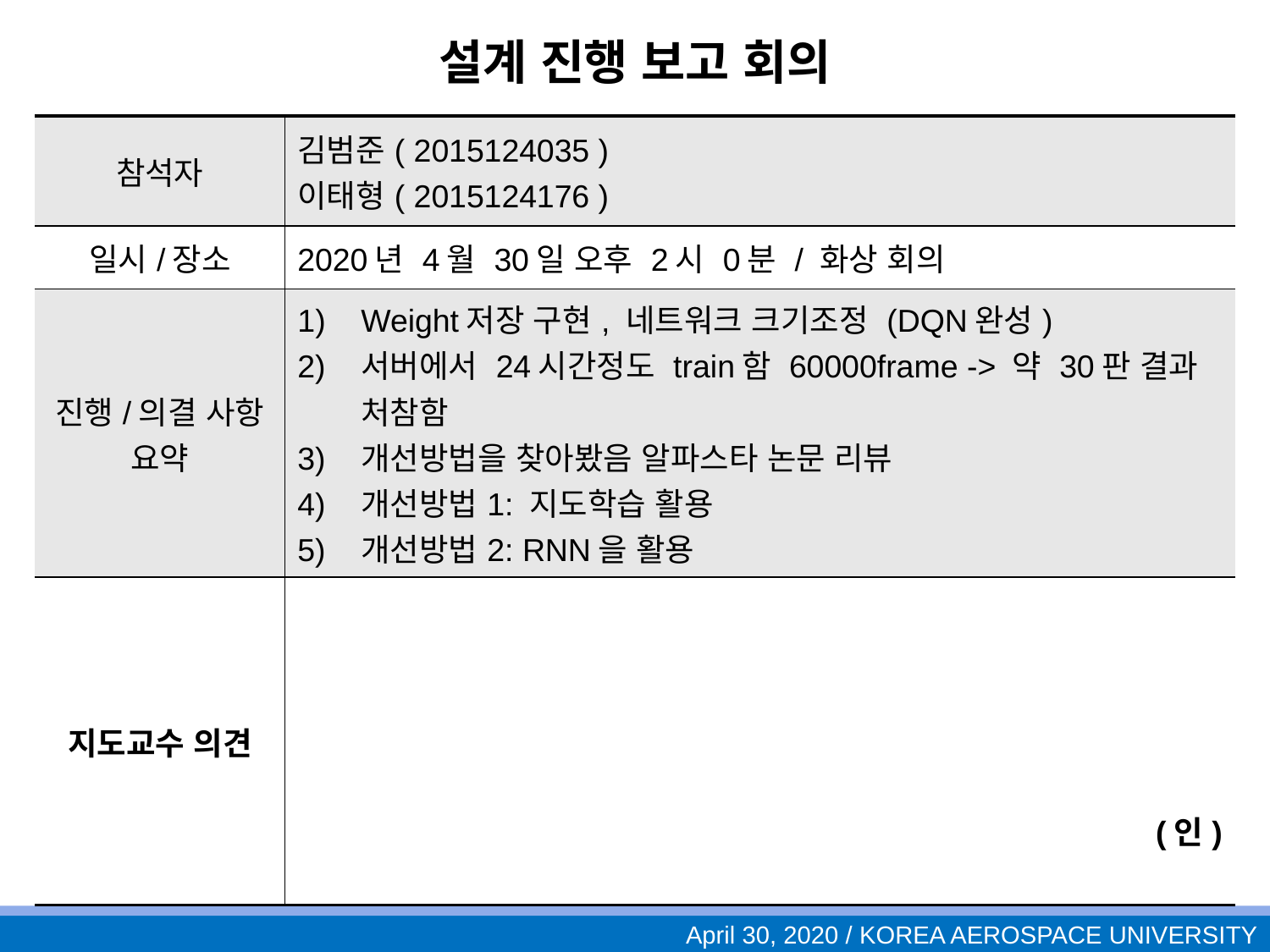

# 설계 진행 보고 회의
| 참석자 | 김범준( 2015124035 ) 이태형( 2015124176 ) |
| --- | --- |
| 일시/장소 | 2020년 4월 30일 오후 2시 0분 / 화상 회의 |
| 진행/의결 사항 요약 | Weight저장 구현, 네트워크 크기조정 (DQN완성) 서버에서 24시간정도 train함 60000frame -> 약 30판 결과 처참함 개선방법을 찾아봤음 알파스타 논문 리뷰 개선방법1: 지도학습 활용 개선방법2: RNN을 활용 |
| 지도교수 의견 | (인) |